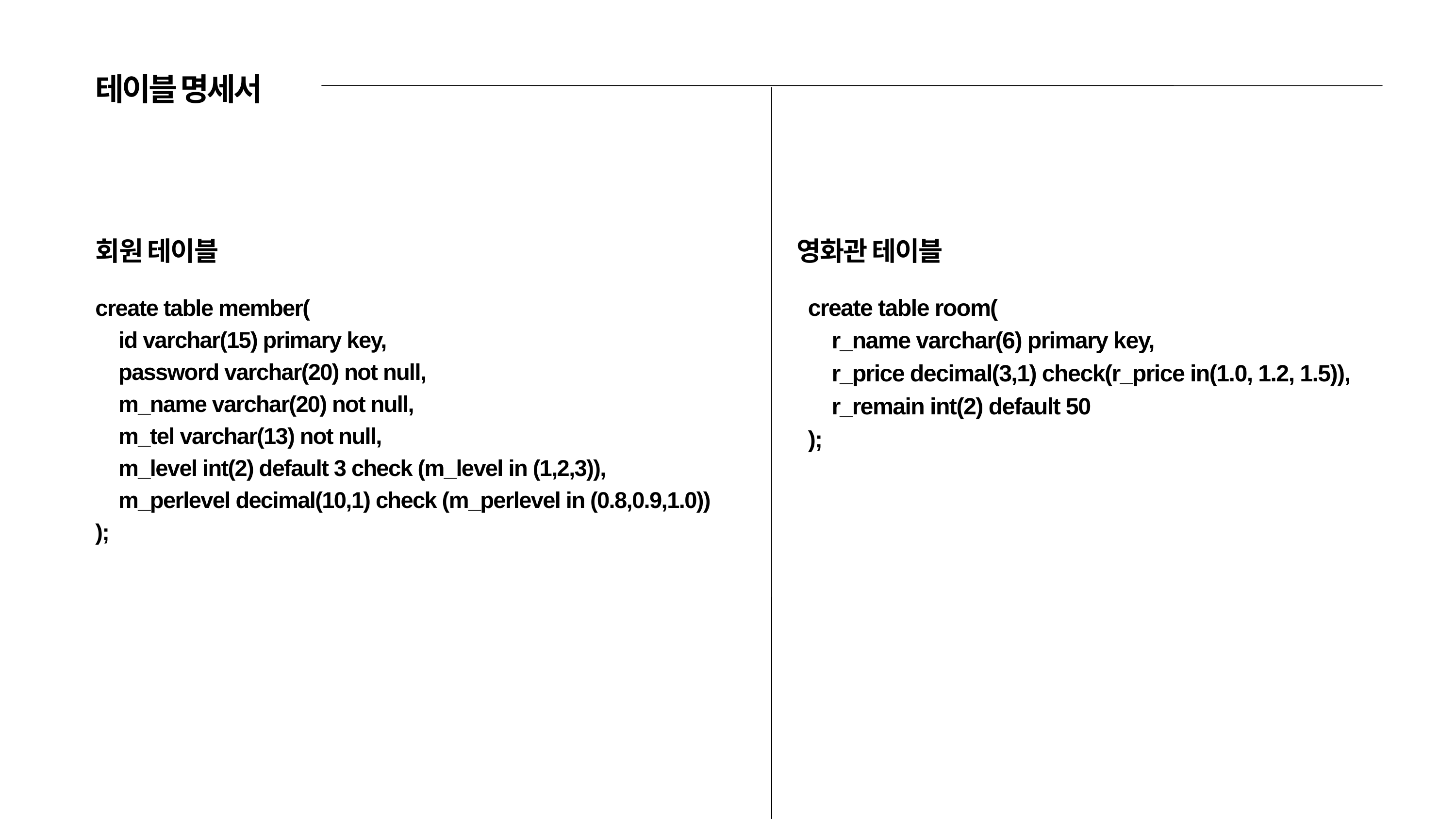

테이블 명세서

회원 테이블
영화관 테이블
create table room(
    r_name varchar(6) primary key,
    r_price decimal(3,1) check(r_price in(1.0, 1.2, 1.5)),
    r_remain int(2) default 50
);
create table member(
    id varchar(15) primary key,
    password varchar(20) not null,
    m_name varchar(20) not null,
    m_tel varchar(13) not null,
    m_level int(2) default 3 check (m_level in (1,2,3)),
    m_perlevel decimal(10,1) check (m_perlevel in (0.8,0.9,1.0))
);